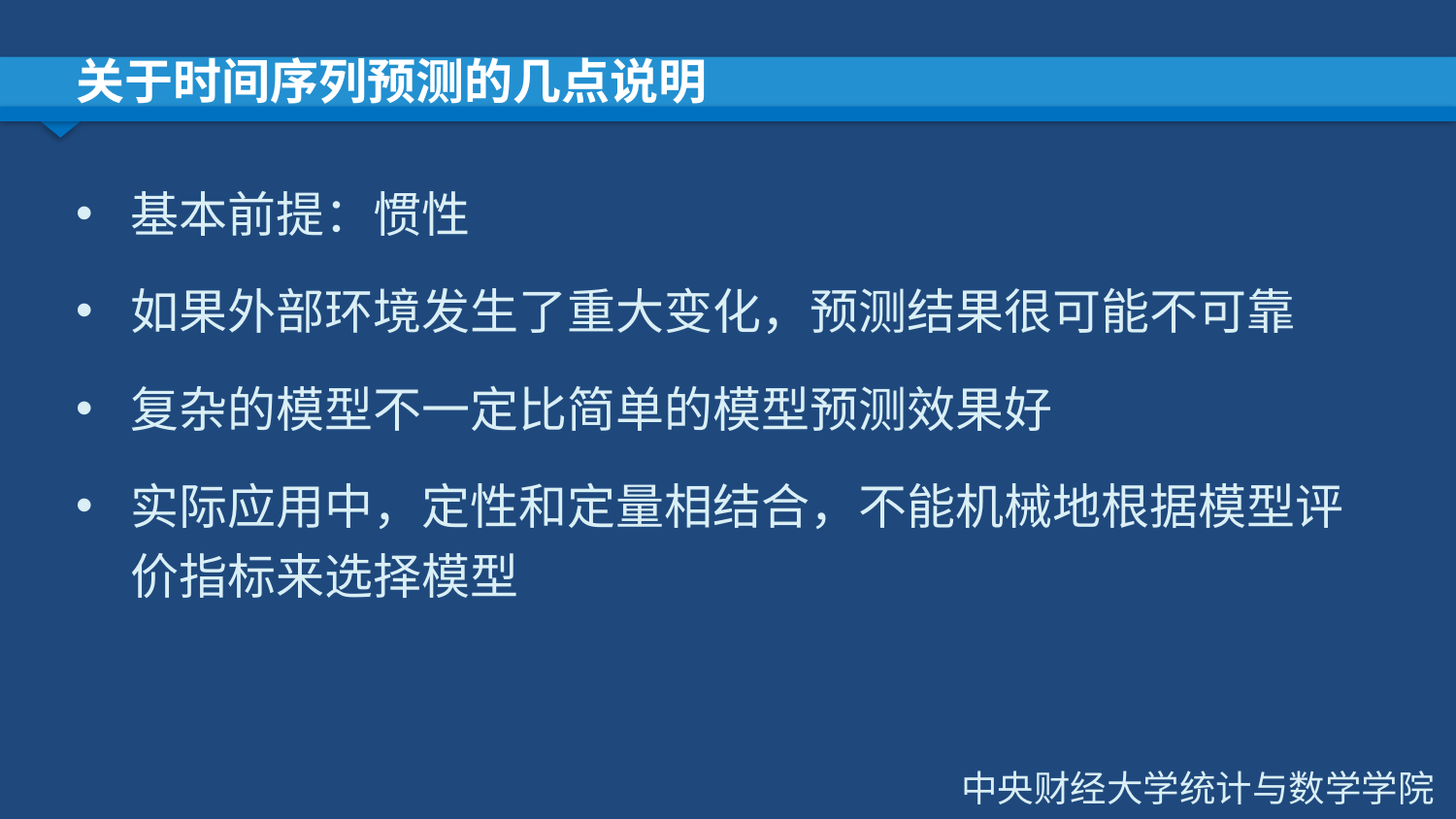

# 关于时间序列预测的几点说明
基本前提：惯性
如果外部环境发生了重大变化，预测结果很可能不可靠
复杂的模型不一定比简单的模型预测效果好
实际应用中，定性和定量相结合，不能机械地根据模型评价指标来选择模型